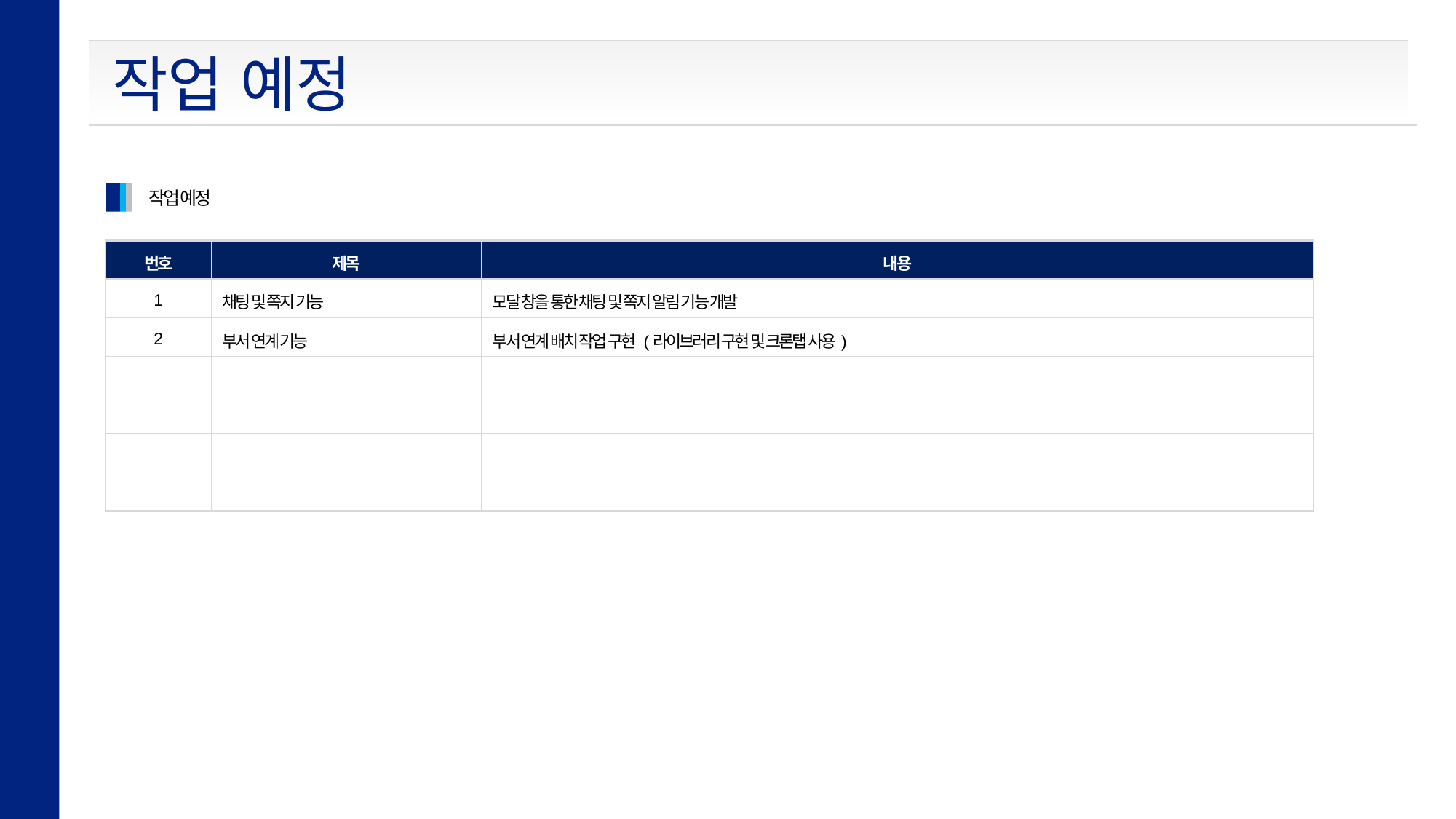

작업 예정
작업 예정

| 번호 | 제목 | 내용 |
| --- | --- | --- |
| 1 | 채팅 및 쪽지 기능 | 모달 창을 통한 채팅 및 쪽지 알림 기능 개발 |
| 2 | 부서 연계 기능 | 부서 연계 배치 작업 구현 (라이브러리 구현 및 크론탭 사용) |
|  |  |  |
|  |  |  |
|  |  |  |
|  |  |  |